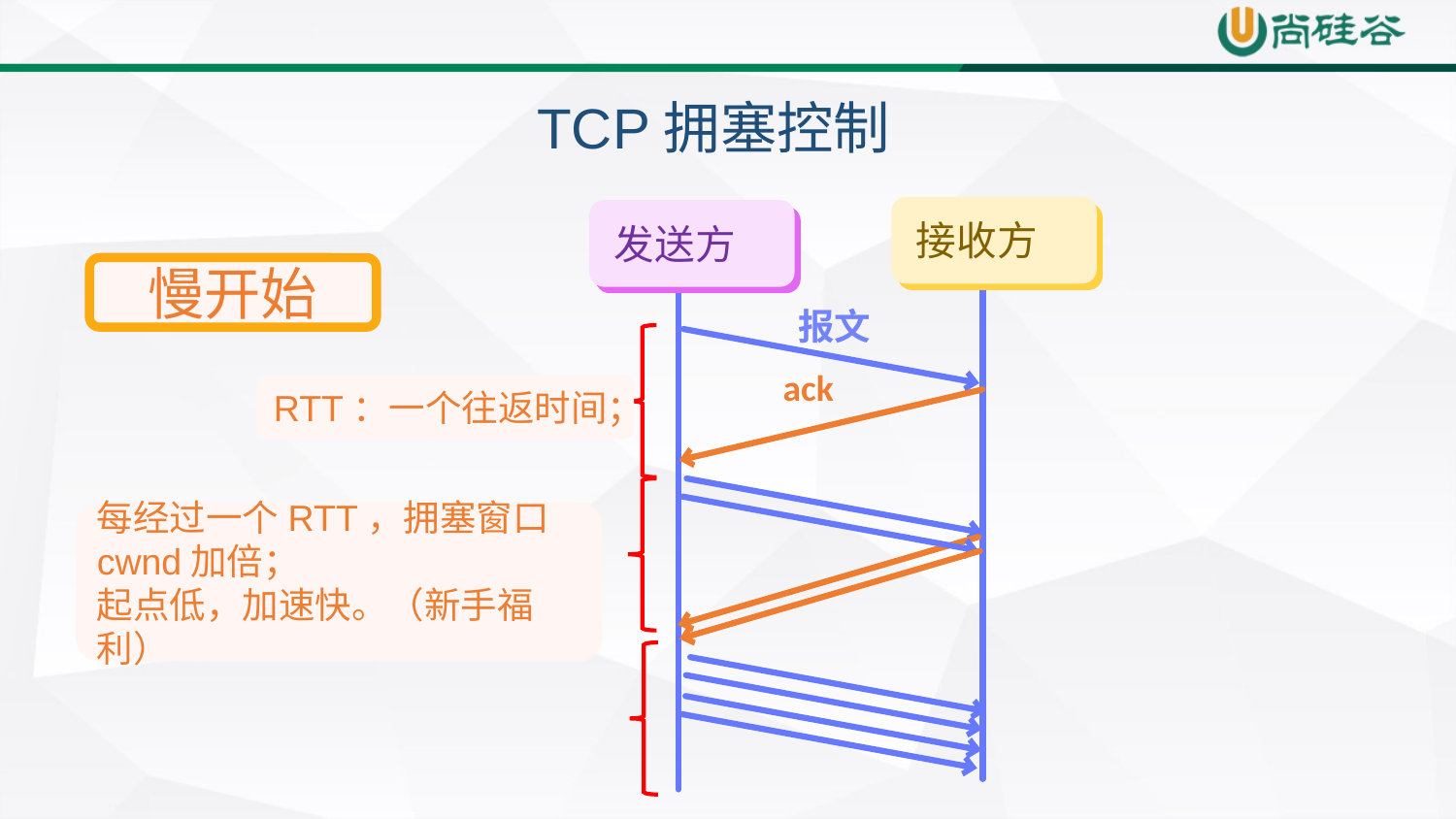

TCP拥塞控制

接收方

发送方
慢开始

报文

ack

每经过一个RTT，拥塞窗口cwnd加倍；
起点低，加速快。（新手福利）
RTT：一个往返时间；